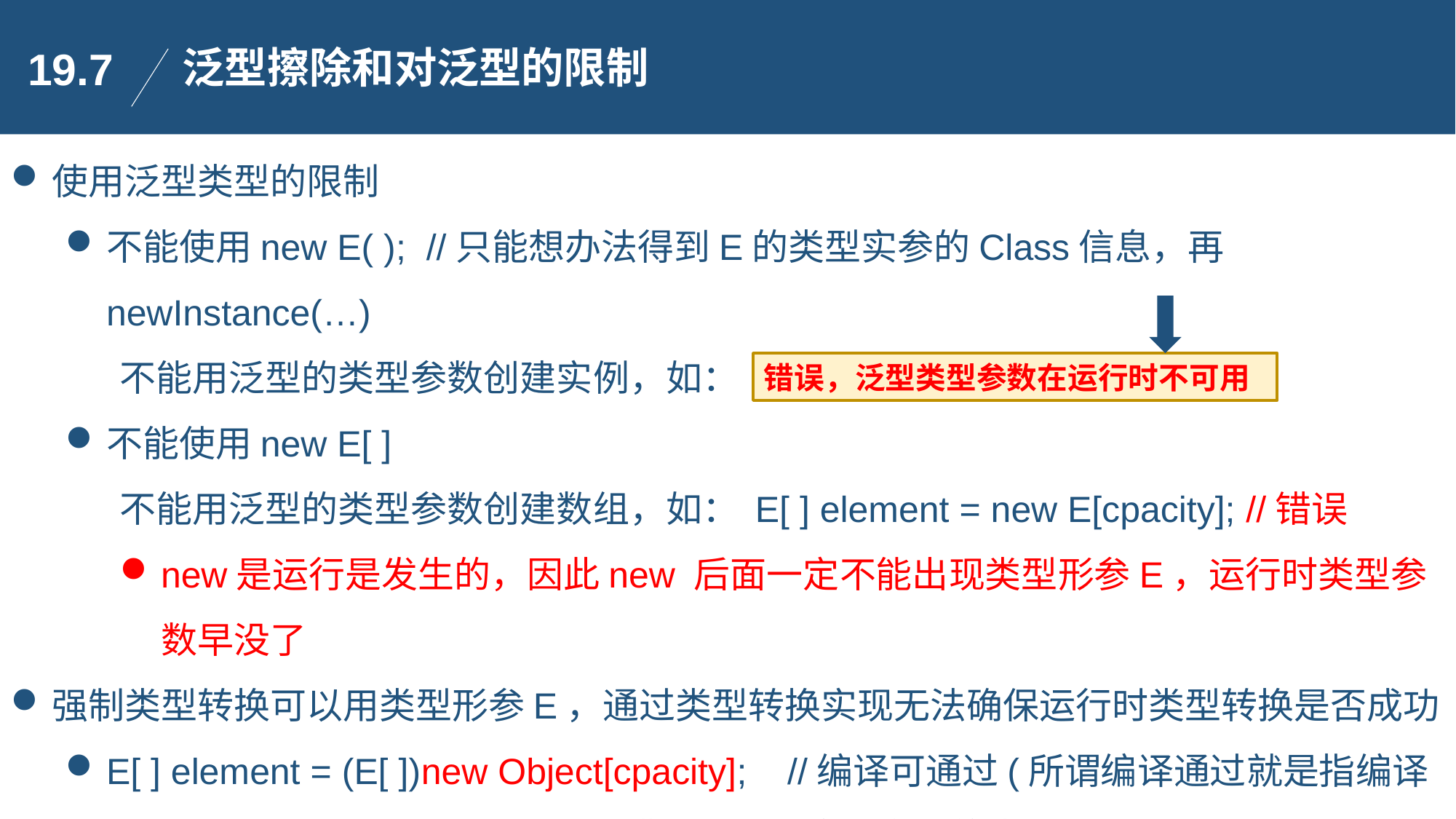

泛型擦除和对泛型的限制
19.7
使用泛型类型的限制
不能使用new E( );  //只能想办法得到E的类型实参的Class信息，再newInstance(…)
不能用泛型的类型参数创建实例，如： E object = new E( ); //错误
不能使用new E[ ]
不能用泛型的类型参数创建数组，如： E[ ] element = new E[cpacity]; //错误
new是运行是发生的，因此new 后面一定不能出现类型形参E，运行时类型参数早没了
强制类型转换可以用类型形参E，通过类型转换实现无法确保运行时类型转换是否成功
E[ ] element = (E[ ])new Object[cpacity];    //编译可通过(所谓编译通过就是指编译时uncheck，至于运行时是否出错，那是程序员自己的责任

错误，泛型类型参数在运行时不可用